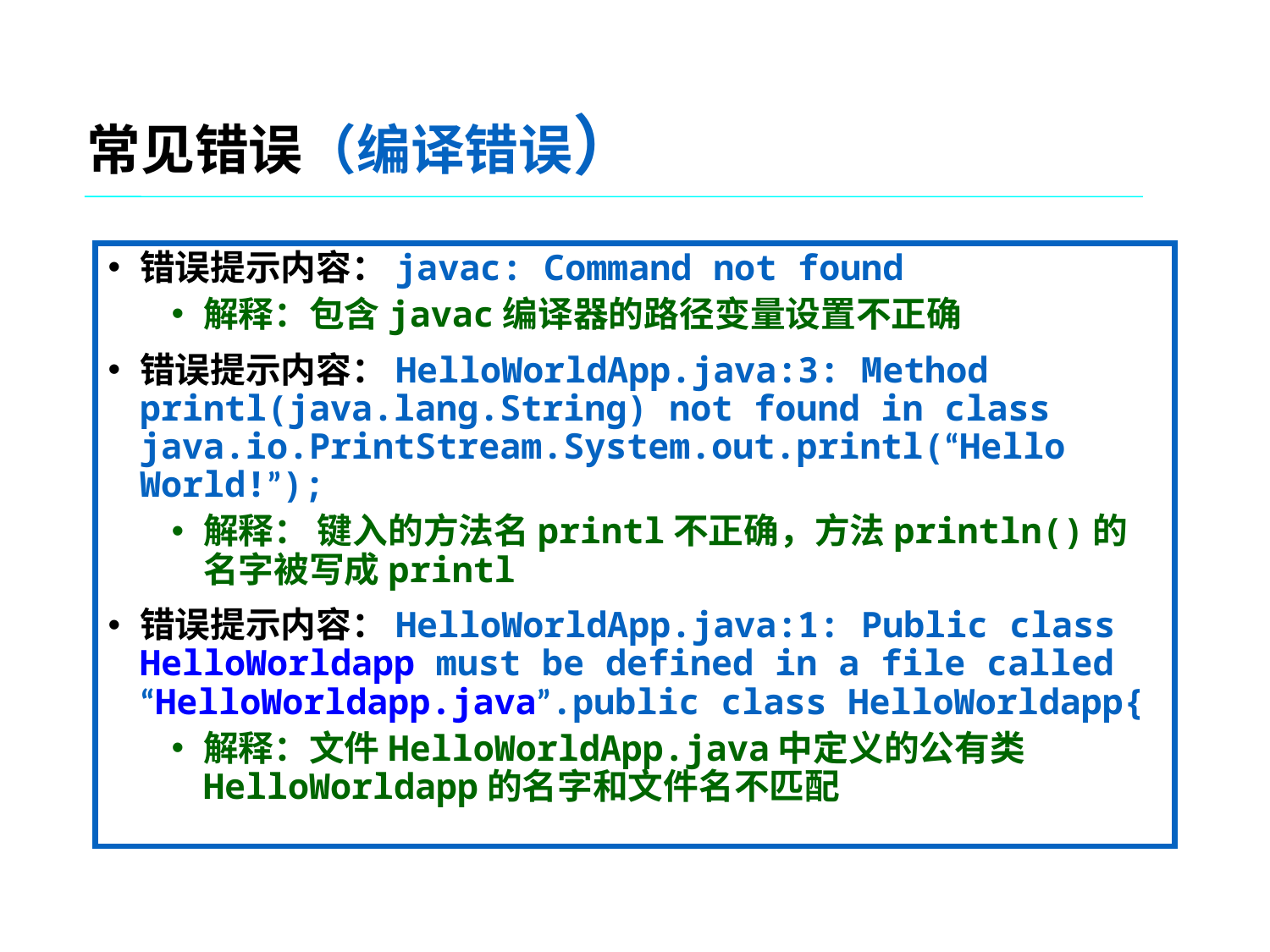

# 常见错误（编译错误）

错误提示内容：javac: Command not found
解释：包含javac编译器的路径变量设置不正确
错误提示内容：HelloWorldApp.java:3: Method printl(java.lang.String) not found in class java.io.PrintStream.System.out.printl(“Hello World!”);
解释： 键入的方法名printl不正确，方法println()的名字被写成printl
错误提示内容：HelloWorldApp.java:1: Public class HelloWorldapp must be defined in a file called “HelloWorldapp.java”.public class HelloWorldapp{
解释：文件HelloWorldApp.java中定义的公有类HelloWorldapp的名字和文件名不匹配